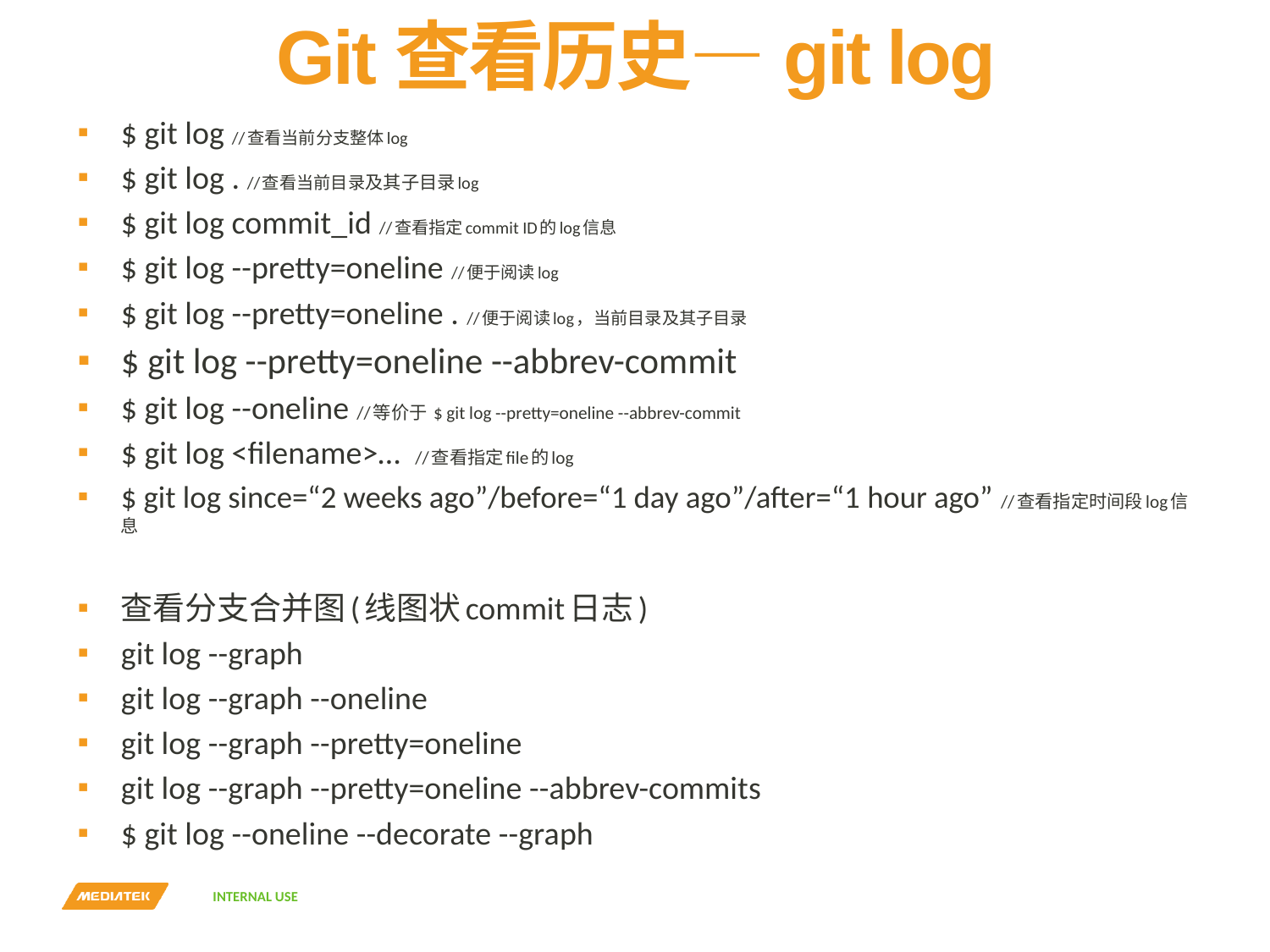

# Git查看历史—git log
$ git log //查看当前分支整体log
$ git log . //查看当前目录及其子目录log
$ git log commit_id //查看指定commit ID的log信息
$ git log --pretty=oneline //便于阅读log
$ git log --pretty=oneline . //便于阅读log，当前目录及其子目录
$ git log --pretty=oneline --abbrev-commit
$ git log --oneline //等价于 $ git log --pretty=oneline --abbrev-commit
$ git log <filename>…  //查看指定file的log
$ git log since=“2 weeks ago”/before=“1 day ago”/after=“1 hour ago” //查看指定时间段log信息

查看分支合并图(线图状commit日志)
git log --graph
git log --graph --oneline
git log --graph --pretty=oneline
git log --graph --pretty=oneline --abbrev-commits
$ git log --oneline --decorate --graph